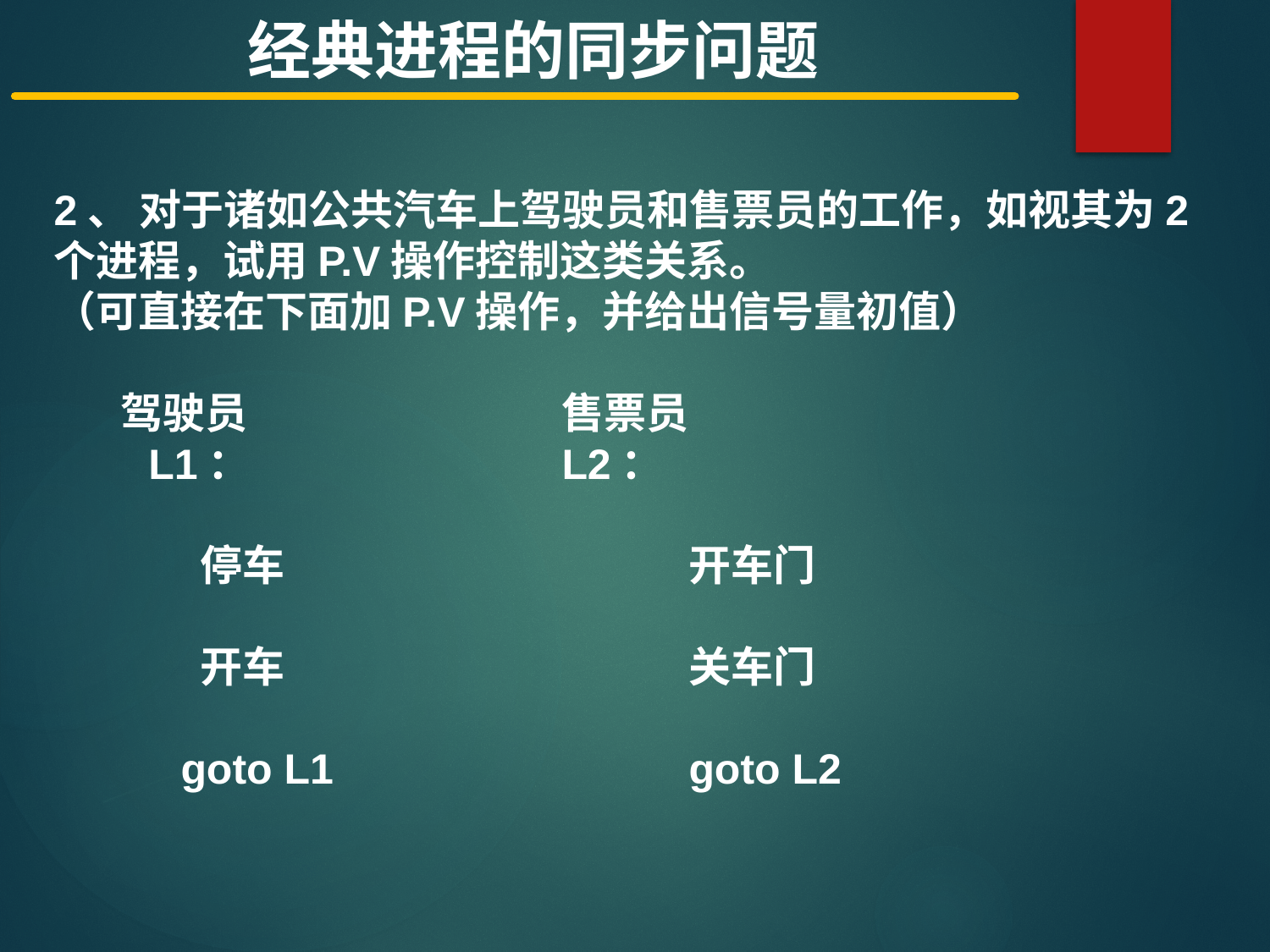

经典进程的同步问题

2、 对于诸如公共汽车上驾驶员和售票员的工作，如视其为2个进程，试用P.V操作控制这类关系。
（可直接在下面加P.V操作，并给出信号量初值）

      驾驶员			售票员
        L1：			L2：

	 停车				开车门

	 开车				关车门

	goto L1			goto L2